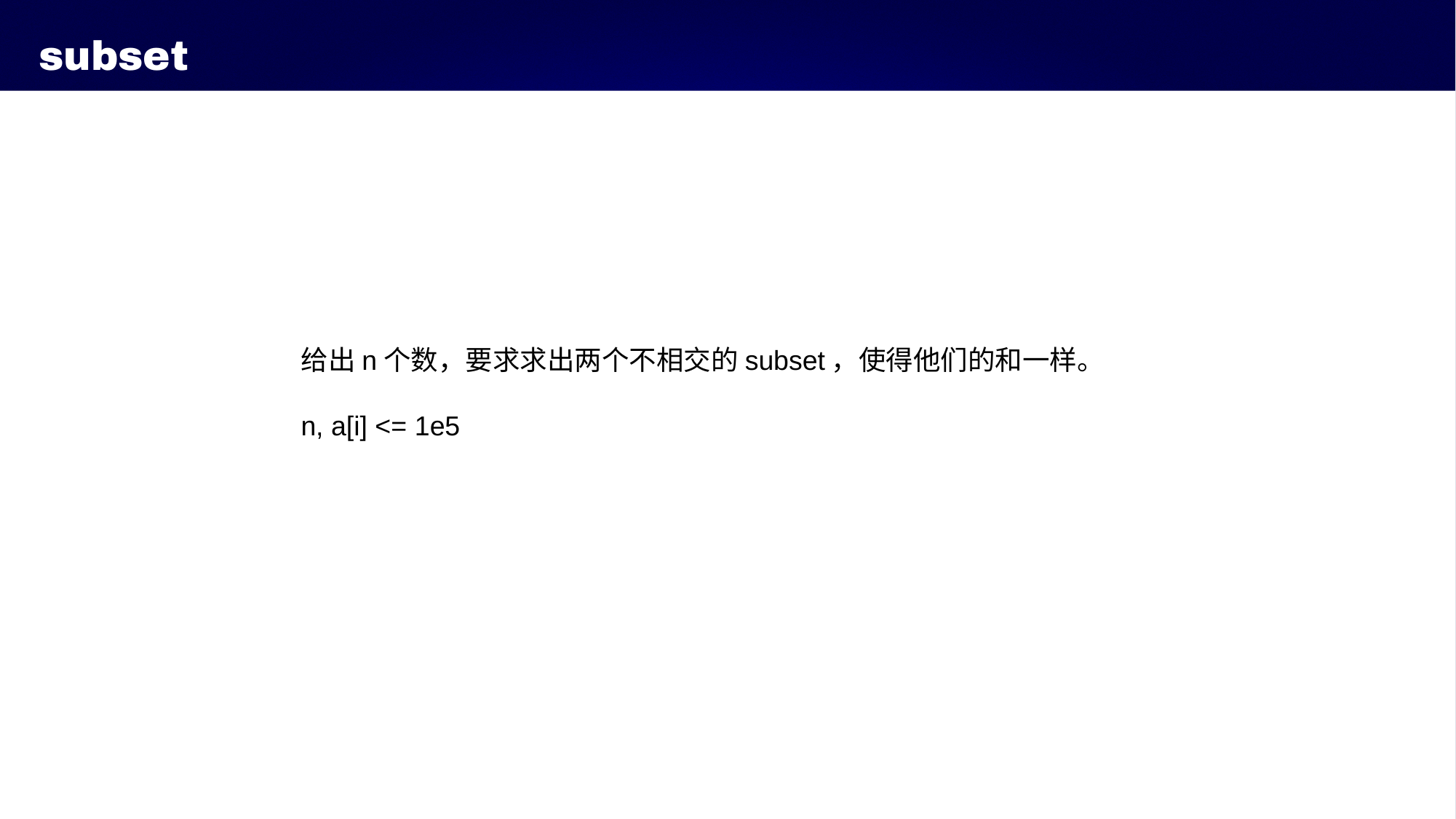

# subset
给出n个数，要求求出两个不相交的subset，使得他们的和一样。

n, a[i] <= 1e5